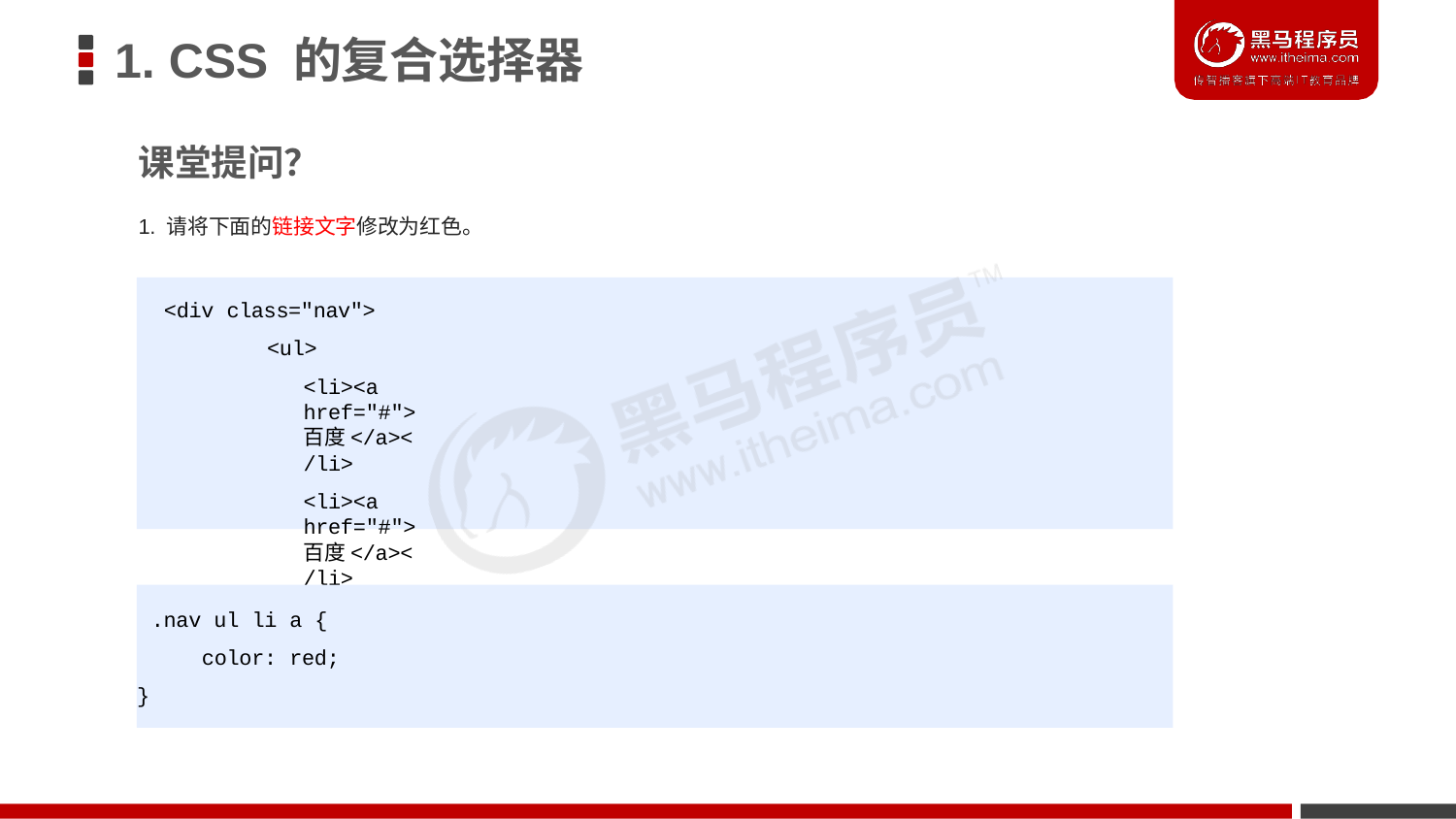

# 1. CSS 的复合选择器
课堂提问？
1. 请将下面的链接文字修改为红色。

<div class="nav">
<ul>
<li><a href="#">百度</a></li>
<li><a href="#">百度</a></li>
</ul>
</div>

.nav ul li a {  color: red;
}